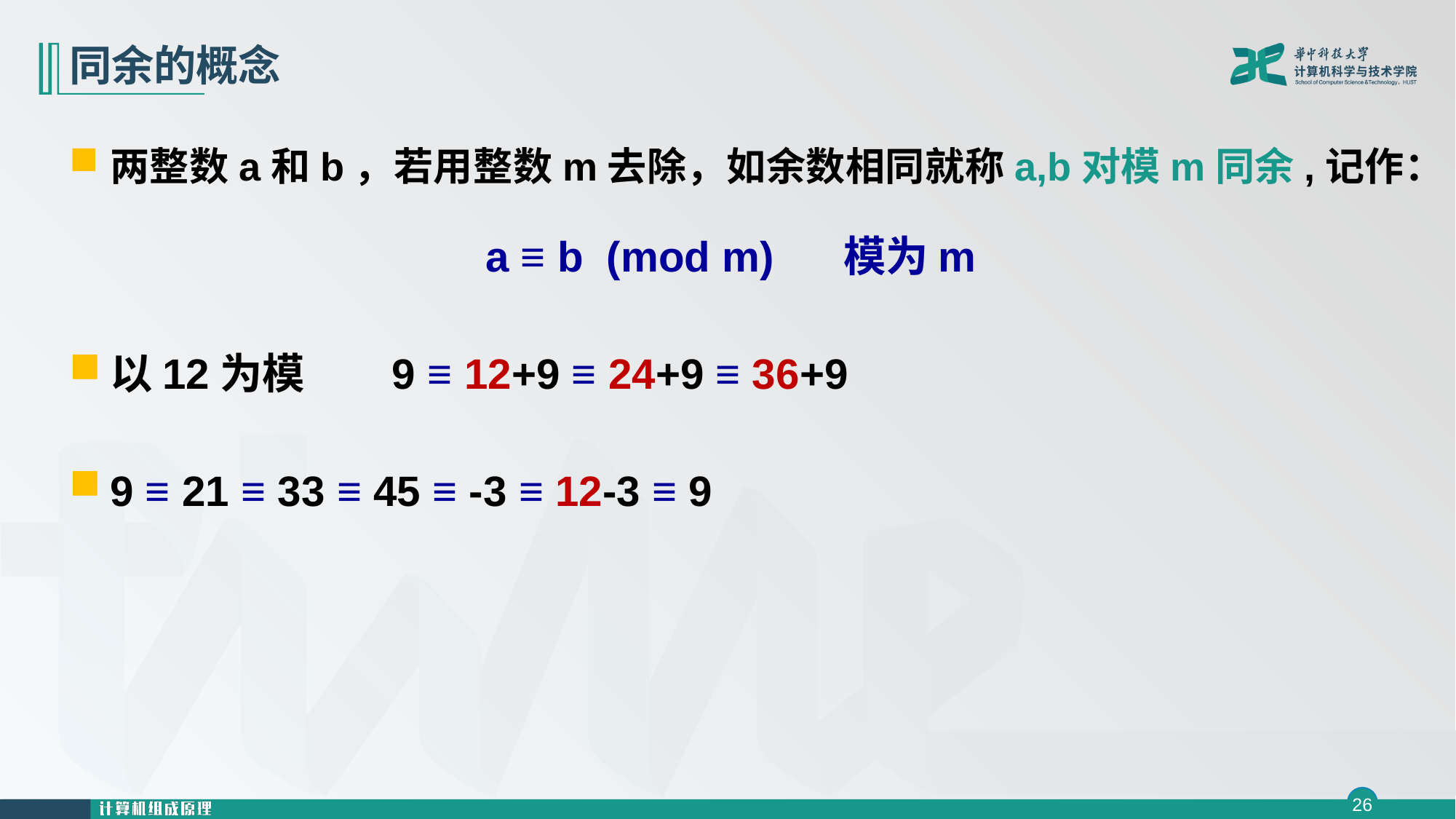

# 同余的概念
两整数a和b，若用整数m去除，如余数相同就称a,b对模m同余,记作：
a ≡ b  (mod m)     模为m
以12为模        9 ≡ 12+9 ≡ 24+9 ≡ 36+9
9 ≡ 21 ≡ 33 ≡ 45 ≡ -3 ≡ 12-3 ≡ 9